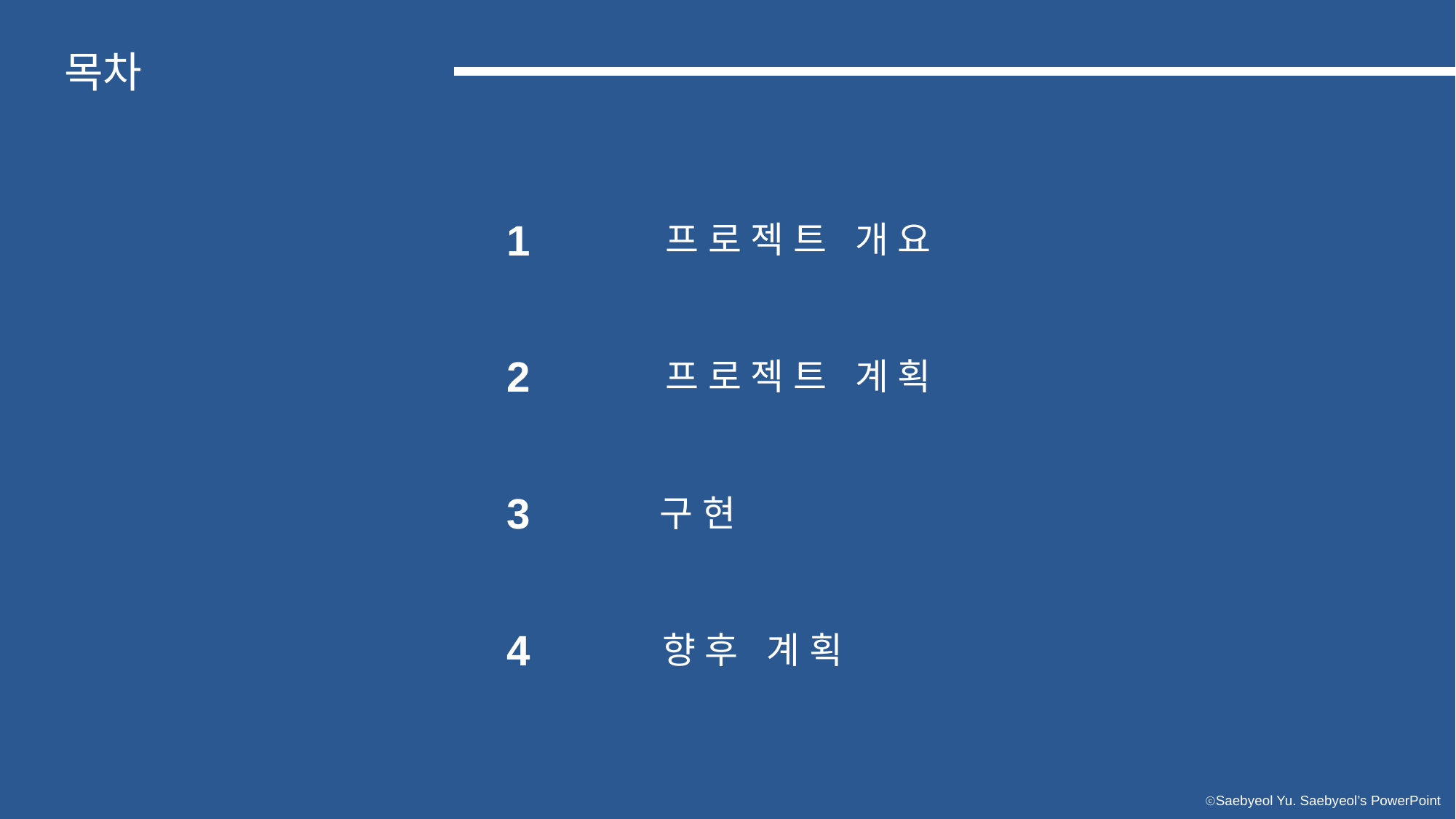

목차
1
프로젝트 개요
2
프로젝트 계획
3
구현
4
향후 계획